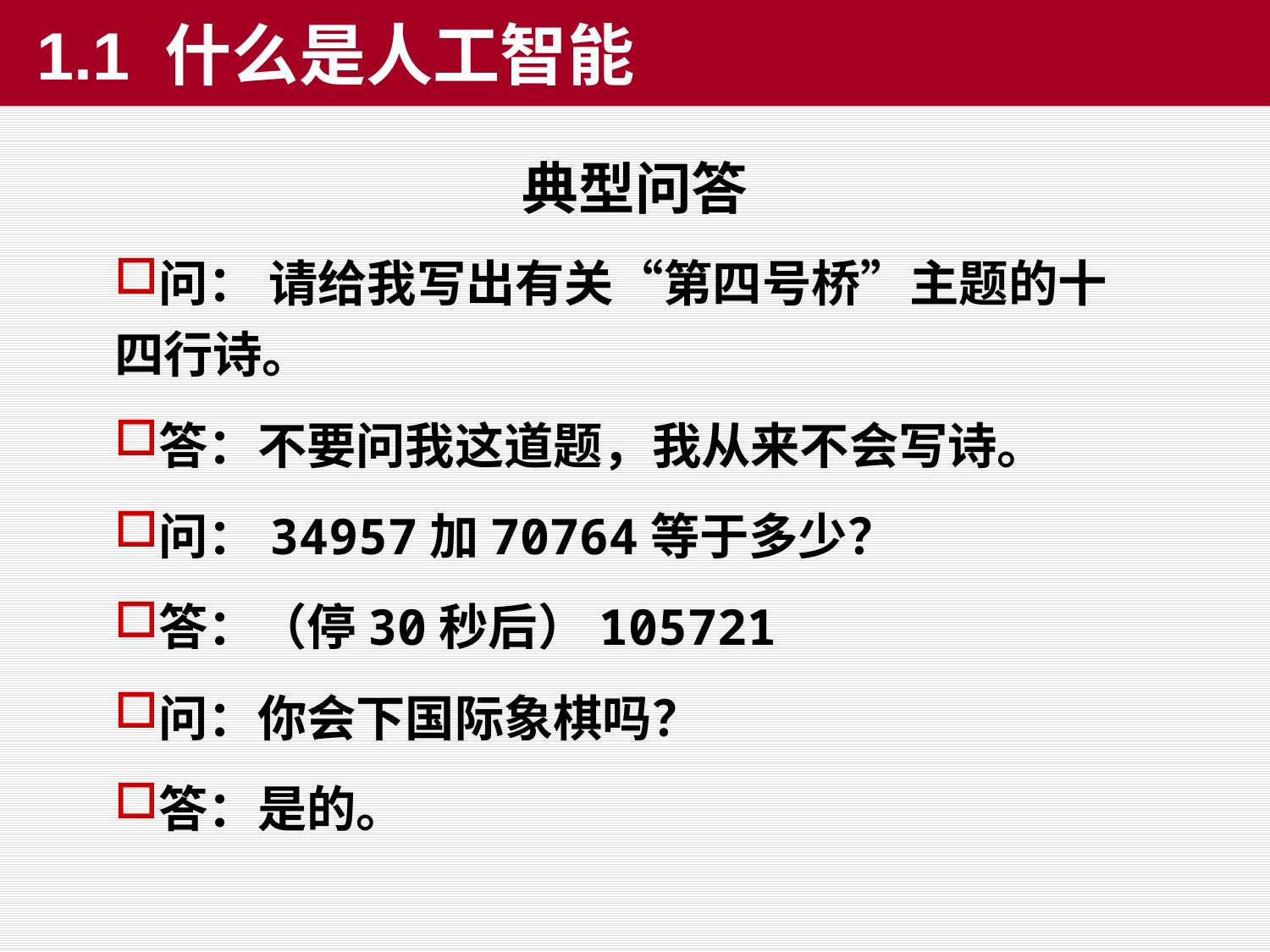

1.1 什么是人工智能
典型问答
问： 请给我写出有关“第四号桥”主题的十四行诗。
答：不要问我这道题，我从来不会写诗。
问：34957加70764等于多少？
答：（停30秒后）105721
问：你会下国际象棋吗？
答：是的。